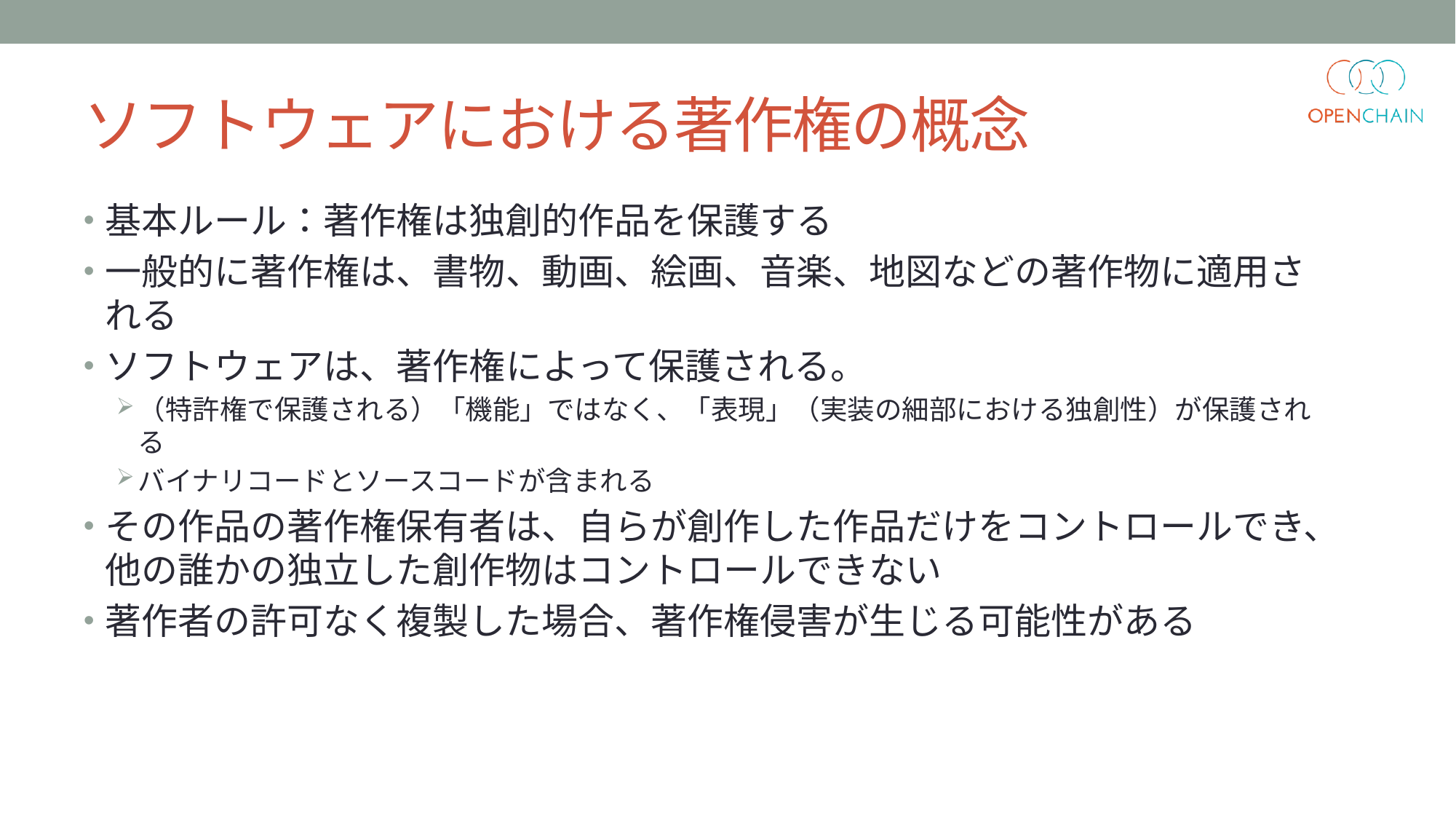

# ソフトウェアにおける著作権の概念
基本ルール：著作権は独創的作品を保護する
一般的に著作権は、書物、動画、絵画、音楽、地図などの著作物に適用される
ソフトウェアは、著作権によって保護される。
（特許権で保護される）「機能」ではなく、「表現」（実装の細部における独創性）が保護される
バイナリコードとソースコードが含まれる
その作品の著作権保有者は、自らが創作した作品だけをコントロールでき、他の誰かの独立した創作物はコントロールできない
著作者の許可なく複製した場合、著作権侵害が生じる可能性がある